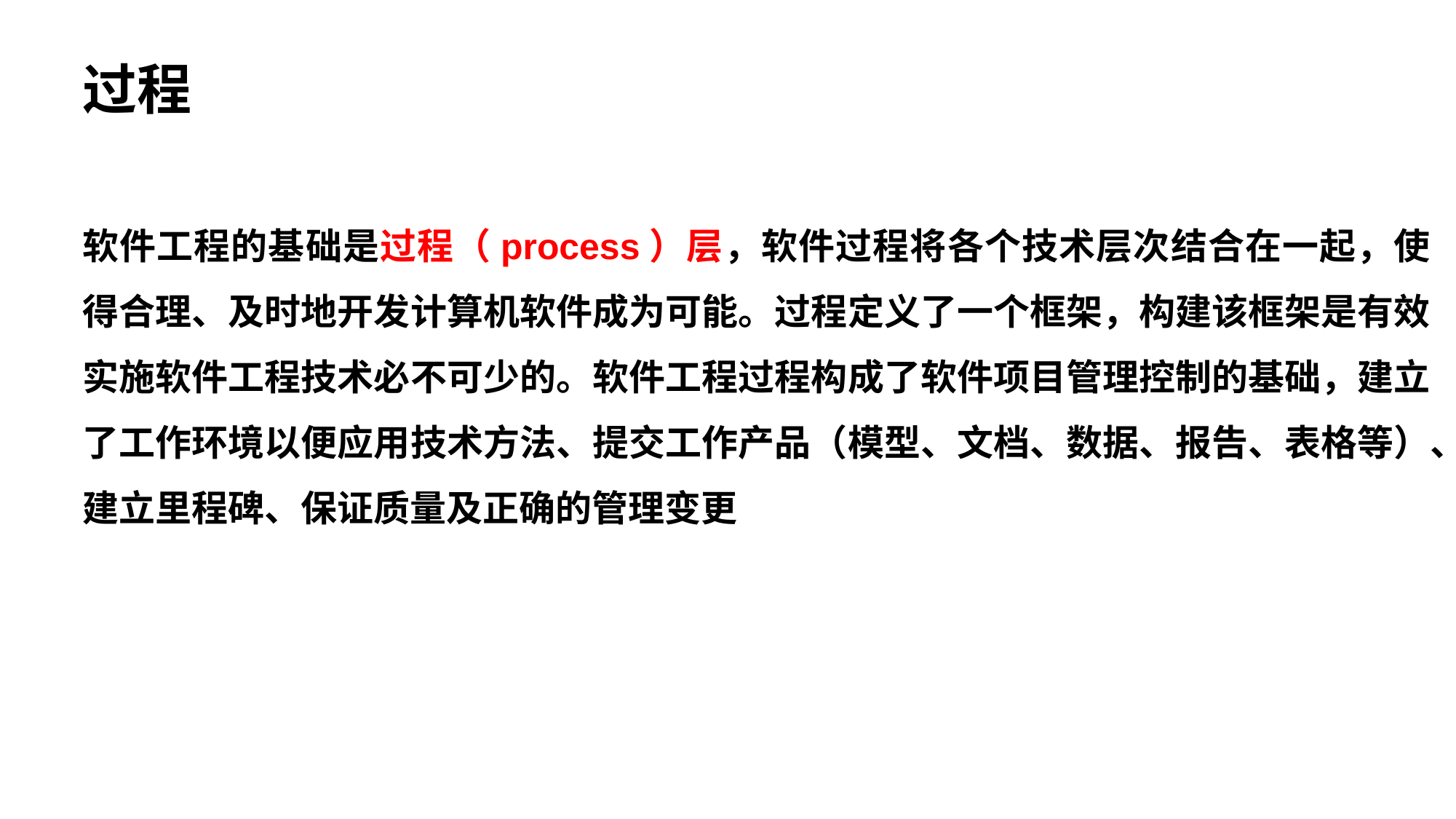

过程
软件工程的基础是过程（process）层，软件过程将各个技术层次结合在一起，使得合理、及时地开发计算机软件成为可能。过程定义了一个框架，构建该框架是有效实施软件工程技术必不可少的。软件工程过程构成了软件项目管理控制的基础，建立了工作环境以便应用技术方法、提交工作产品（模型、文档、数据、报告、表格等）、建立里程碑、保证质量及正确的管理变更